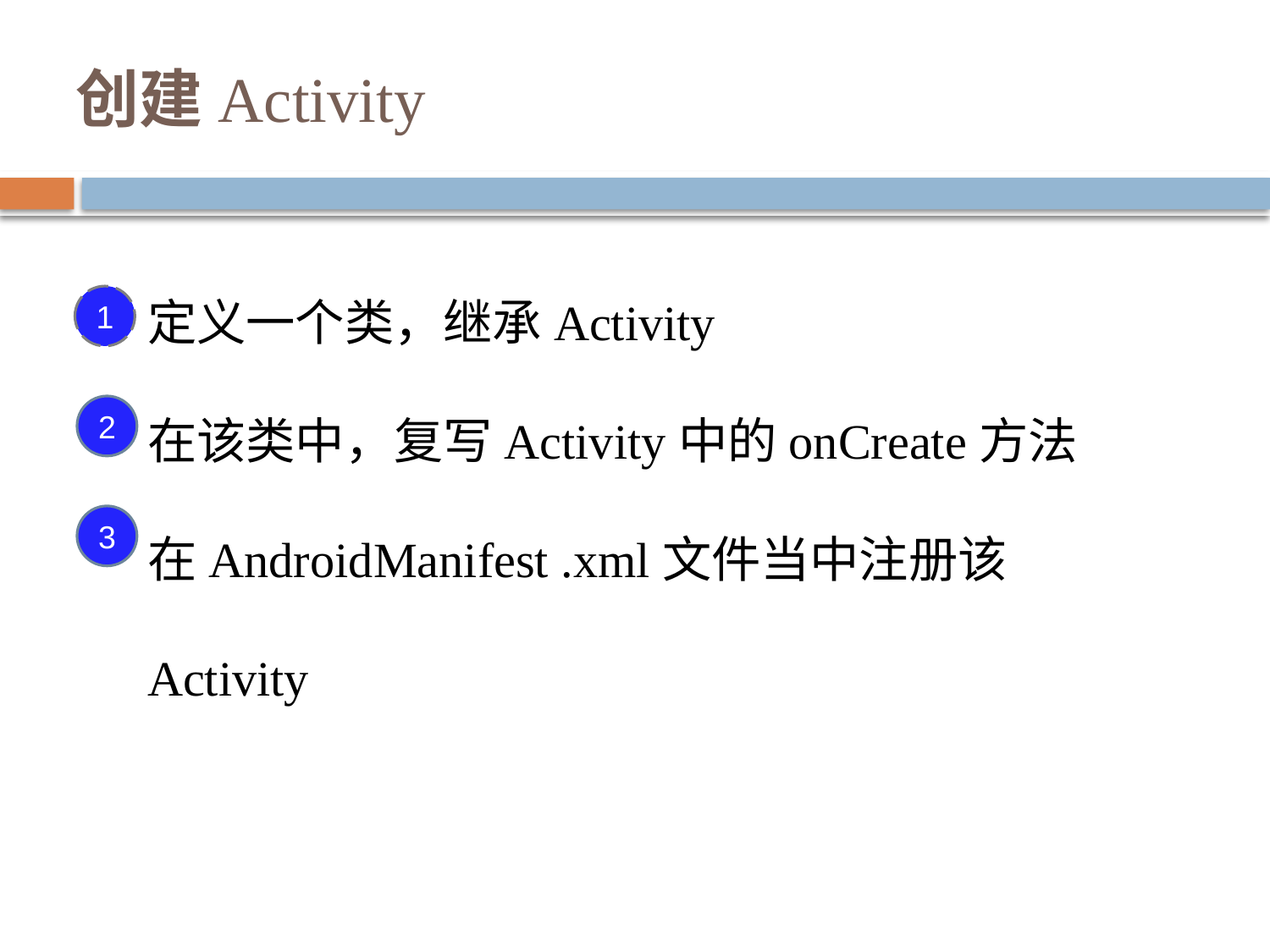

# 创建Activity
定义一个类，继承Activity
在该类中，复写Activity中的onCreate方法
在AndroidManifest .xml文件当中注册该Activity

1
2
3